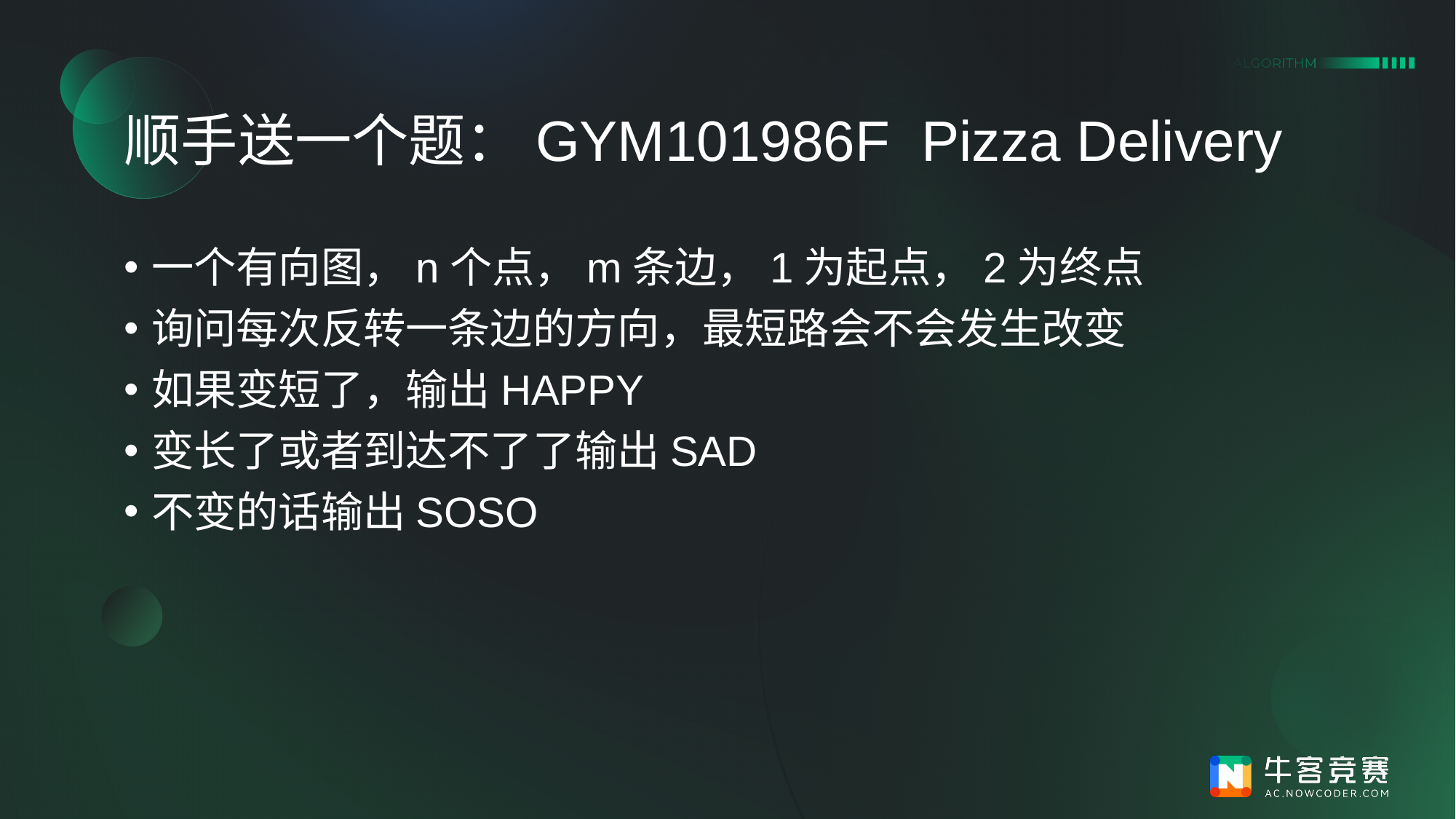

# 顺手送一个题：GYM101986F  Pizza Delivery
一个有向图，n个点，m条边，1为起点，2为终点
询问每次反转一条边的方向，最短路会不会发生改变
如果变短了，输出HAPPY
变长了或者到达不了了输出SAD
不变的话输出SOSO